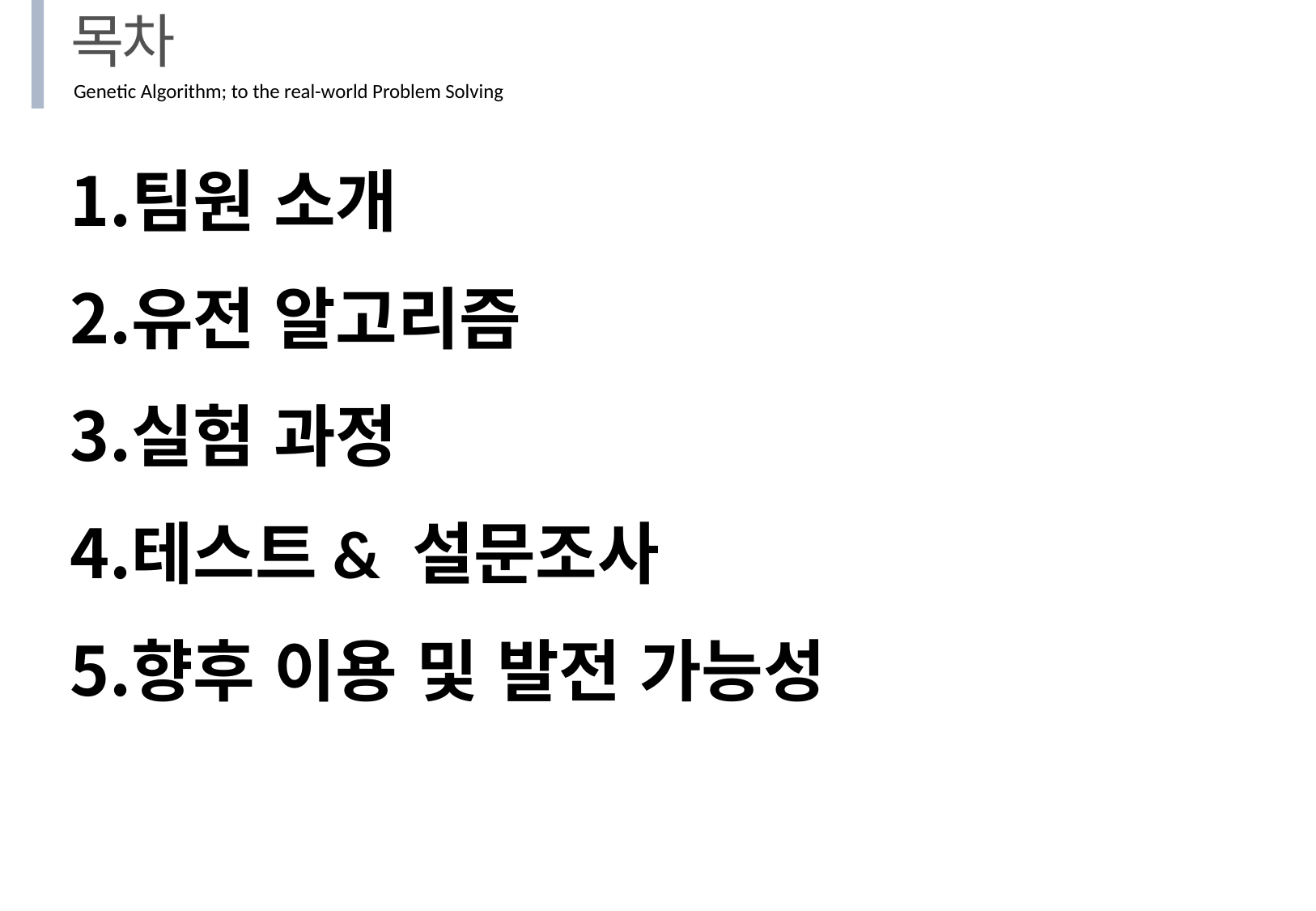

목차
Genetic Algorithm; to the real-world Problem Solving
팀원 소개

유전 알고리즘

실험 과정

테스트& 설문조사

향후 이용 및 발전 가능성